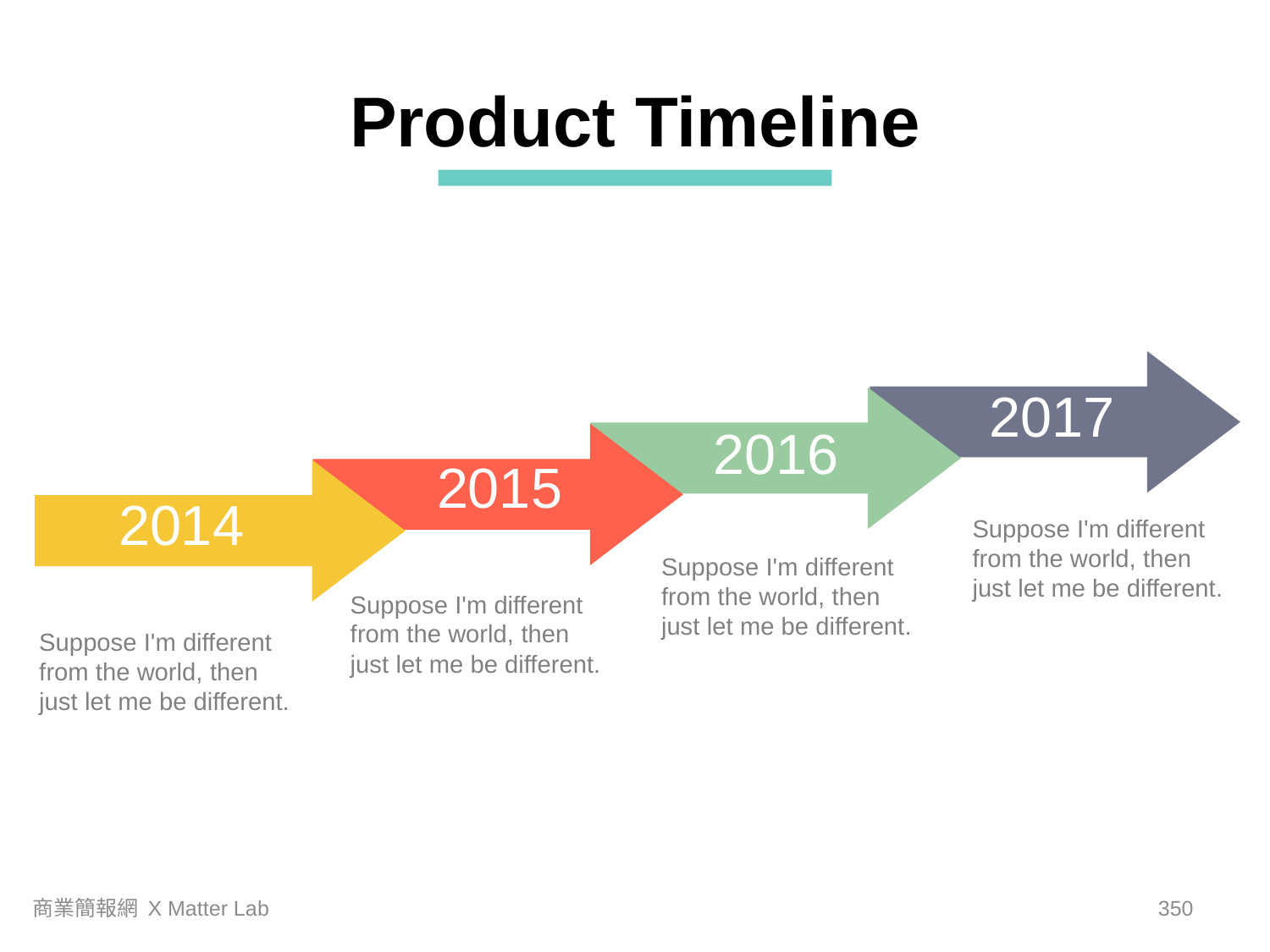

Product Timeline

2017
2016
2015
2014
Suppose I'm different from the world, then just let me be different.
Suppose I'm different from the world, then just let me be different.
Suppose I'm different from the world, then just let me be different.
Suppose I'm different from the world, then just let me be different.
商業簡報網 X Matter Lab
350